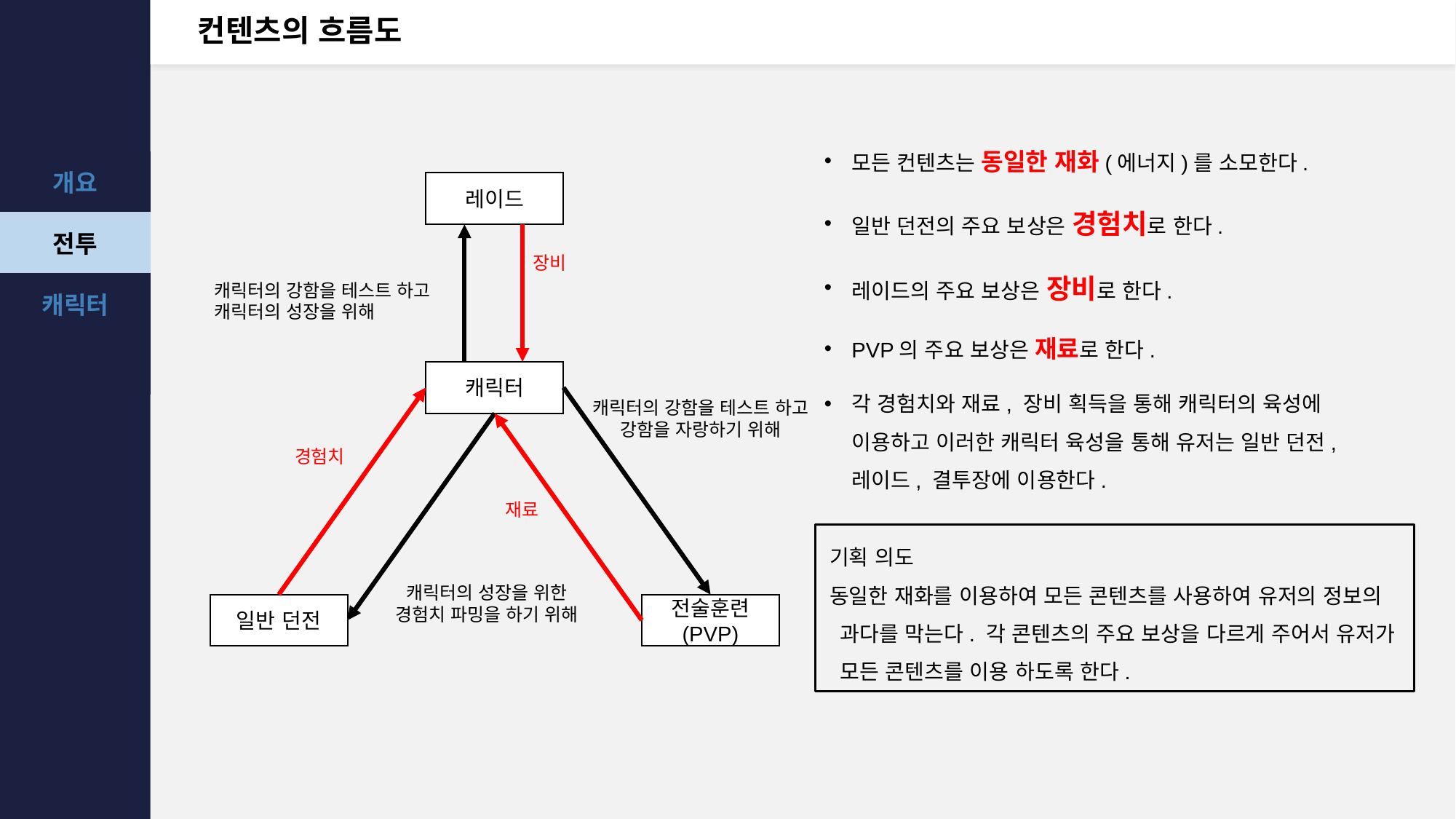

# 컨텐츠의 흐름도
모든 컨텐츠는 동일한 재화(에너지)를 소모한다.
일반 던전의 주요 보상은 경험치로 한다.
레이드의 주요 보상은 장비로 한다.
PVP의 주요 보상은 재료로 한다.
각 경험치와 재료, 장비 획득을 통해 캐릭터의 육성에 이용하고 이러한 캐릭터 육성을 통해 유저는 일반 던전, 레이드, 결투장에 이용한다.
레이드
장비
캐릭터의 강함을 테스트 하고 캐릭터의 성장을 위해
캐릭터
캐릭터의 강함을 테스트 하고 강함을 자랑하기 위해
경험치
재료
캐릭터의 성장을 위한 경험치 파밍을 하기 위해
일반 던전
전술훈련
(PVP)
기획 의도
동일한 재화를 이용하여 모든 콘텐츠를 사용하여 유저의 정보의 과다를 막는다. 각 콘텐츠의 주요 보상을 다르게 주어서 유저가 모든 콘텐츠를 이용 하도록 한다.